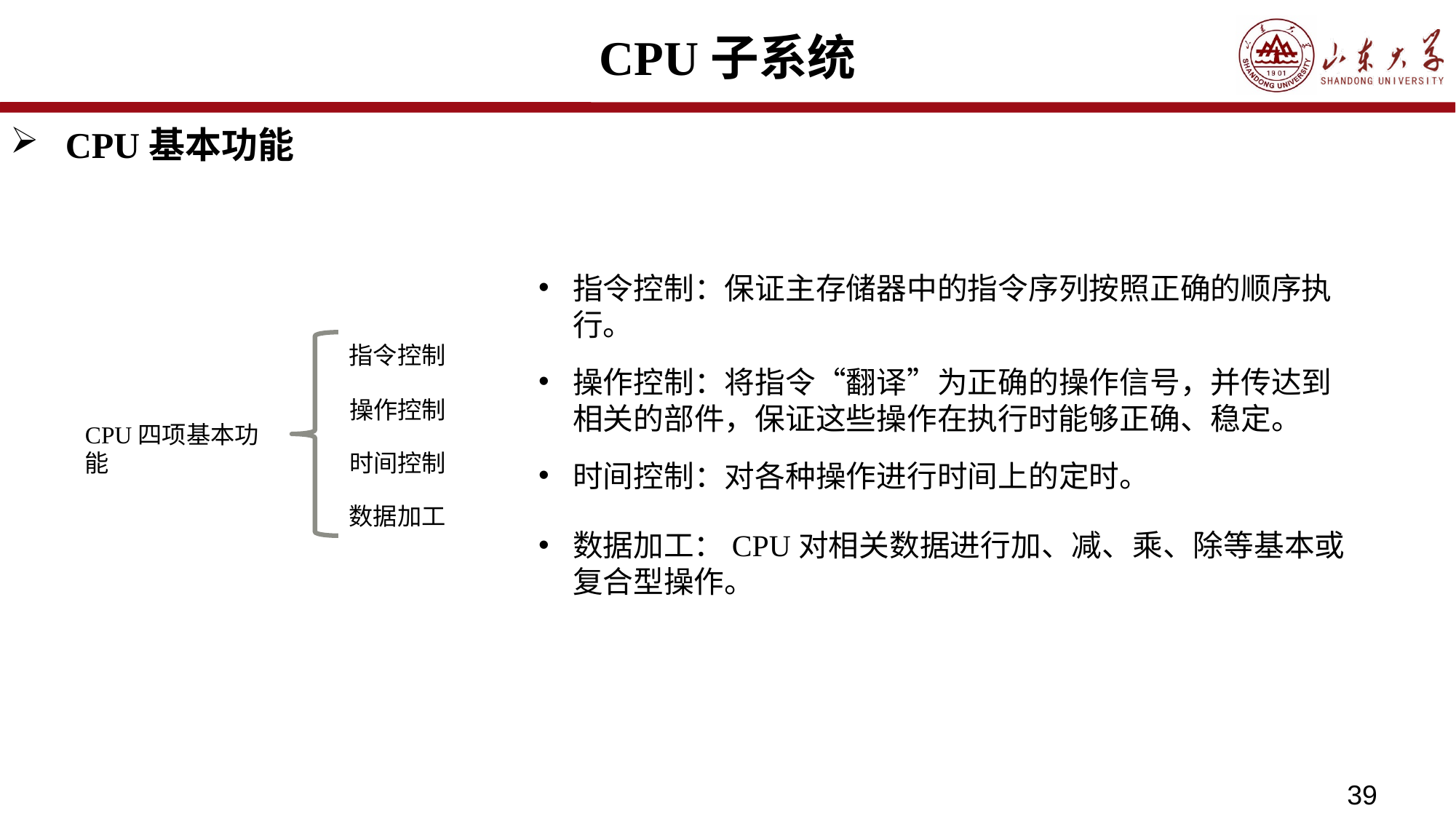

# CPU子系统
CPU基本功能
指令控制：保证主存储器中的指令序列按照正确的顺序执行。

指令控制
操作控制：将指令“翻译”为正确的操作信号，并传达到相关的部件，保证这些操作在执行时能够正确、稳定。
操作控制
CPU四项基本功能
时间控制
时间控制：对各种操作进行时间上的定时。
数据加工
数据加工：CPU对相关数据进行加、减、乘、除等基本或复合型操作。
39